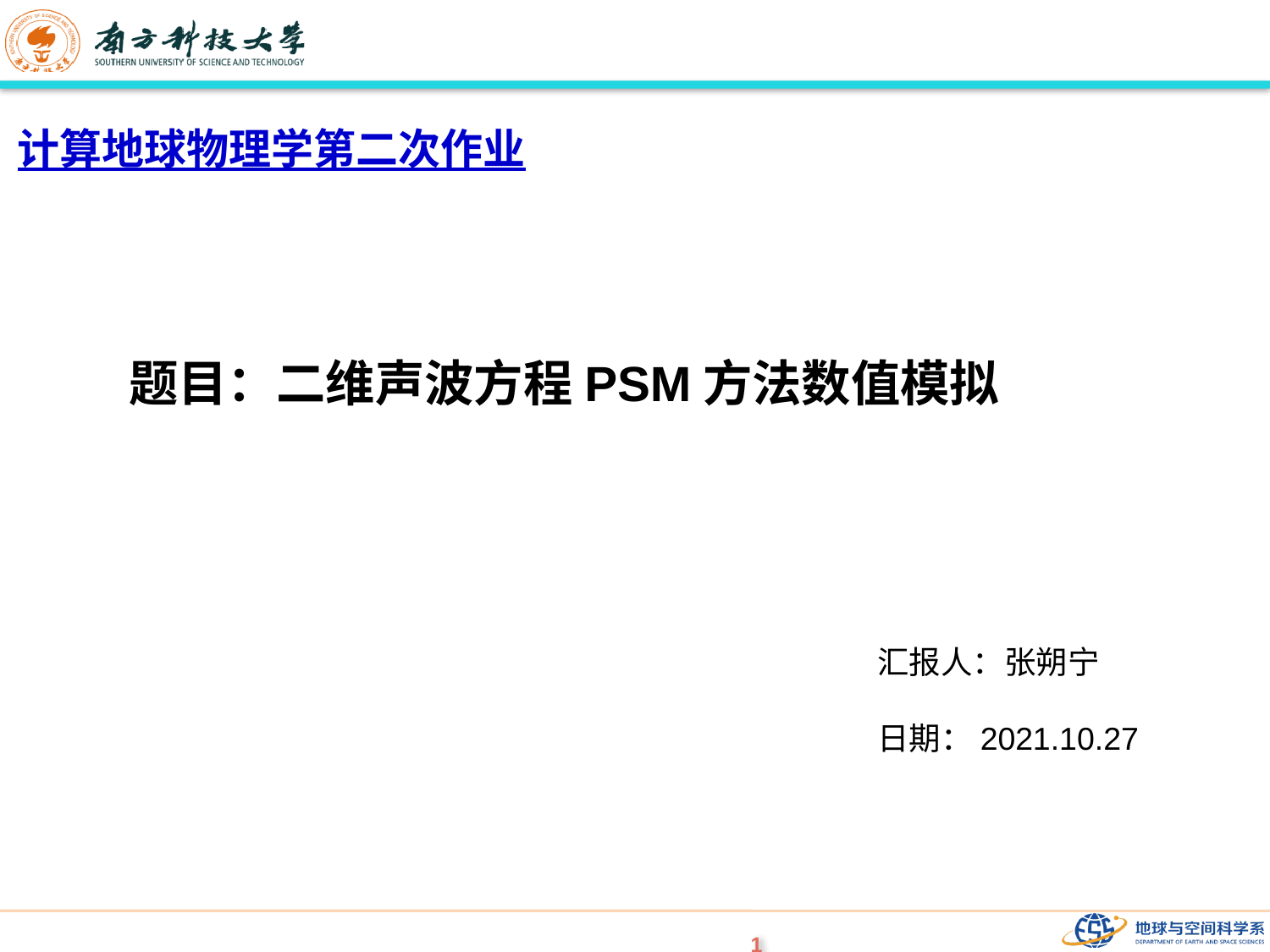

计算地球物理学第二次作业
题目：二维声波方程PSM方法数值模拟
汇报人：张朔宁

日期：2021.10.27